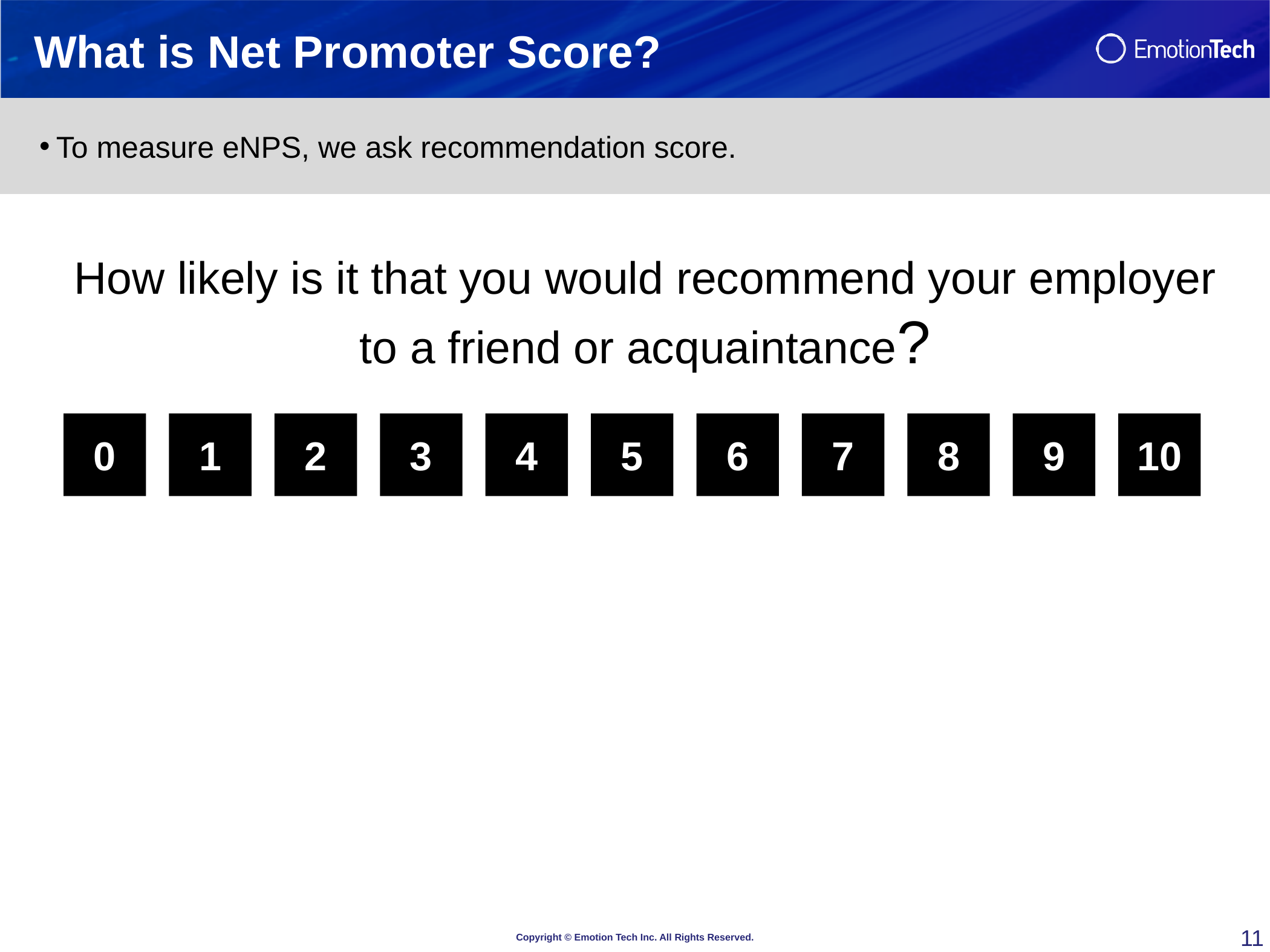

CXMの支援

What is Net Promoter Score?

To measure eNPS, we ask recommendation score.

How likely is it that you would recommend your employer
to a friend or acquaintance?

0
1
2
3
4
5
6
7
8
9
10